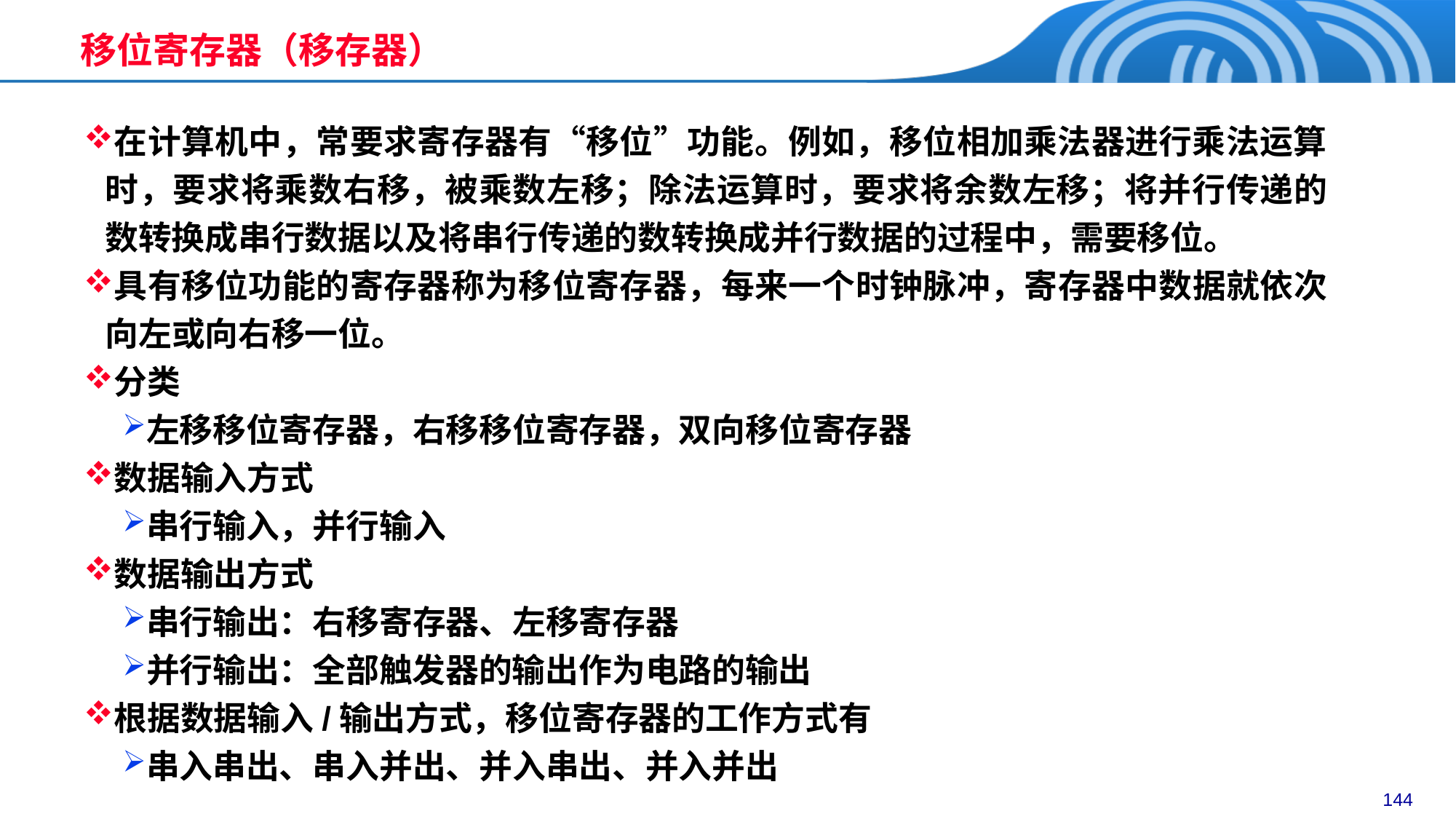

移位寄存器（移存器）
在计算机中，常要求寄存器有“移位”功能。例如，移位相加乘法器进行乘法运算时，要求将乘数右移，被乘数左移；除法运算时，要求将余数左移；将并行传递的数转换成串行数据以及将串行传递的数转换成并行数据的过程中，需要移位。
具有移位功能的寄存器称为移位寄存器，每来一个时钟脉冲，寄存器中数据就依次向左或向右移一位。
分类
左移移位寄存器，右移移位寄存器，双向移位寄存器
数据输入方式
串行输入，并行输入
数据输出方式
串行输出：右移寄存器、左移寄存器
并行输出：全部触发器的输出作为电路的输出
根据数据输入/输出方式，移位寄存器的工作方式有
串入串出、串入并出、并入串出、并入并出